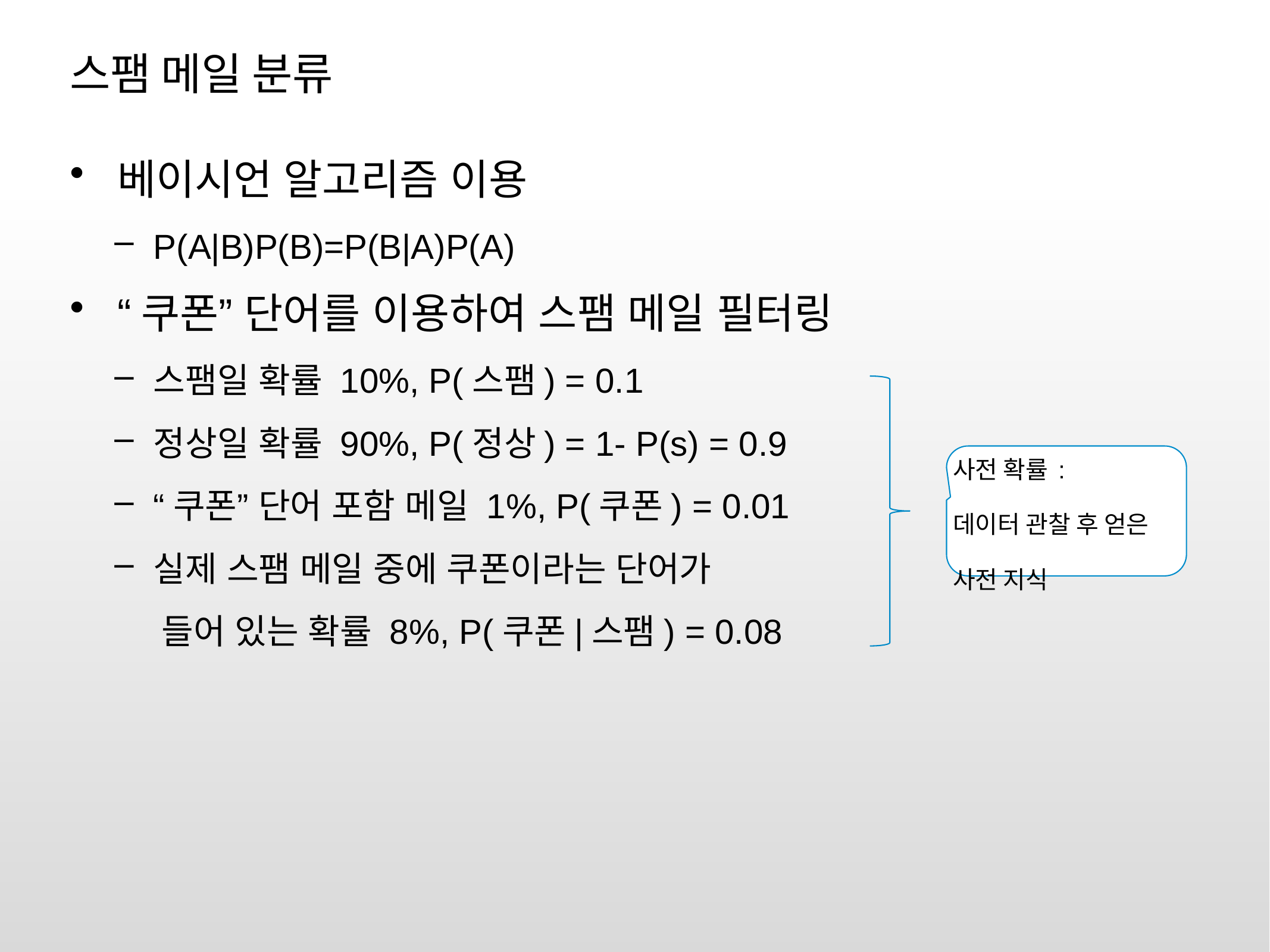

# 스팸 메일 분류
베이시언 알고리즘 이용
P(A|B)P(B)=P(B|A)P(A)
“쿠폰” 단어를 이용하여 스팸 메일 필터링
스팸일 확률 10%, P(스팸) = 0.1
정상일 확률 90%, P(정상) = 1- P(s) = 0.9
“쿠폰” 단어 포함 메일 1%, P(쿠폰) = 0.01
실제 스팸 메일 중에 쿠폰이라는 단어가
    들어 있는 확률 8%, P(쿠폰|스팸) = 0.08

사전 확률:
데이터 관찰 후 얻은 사전 지식

249